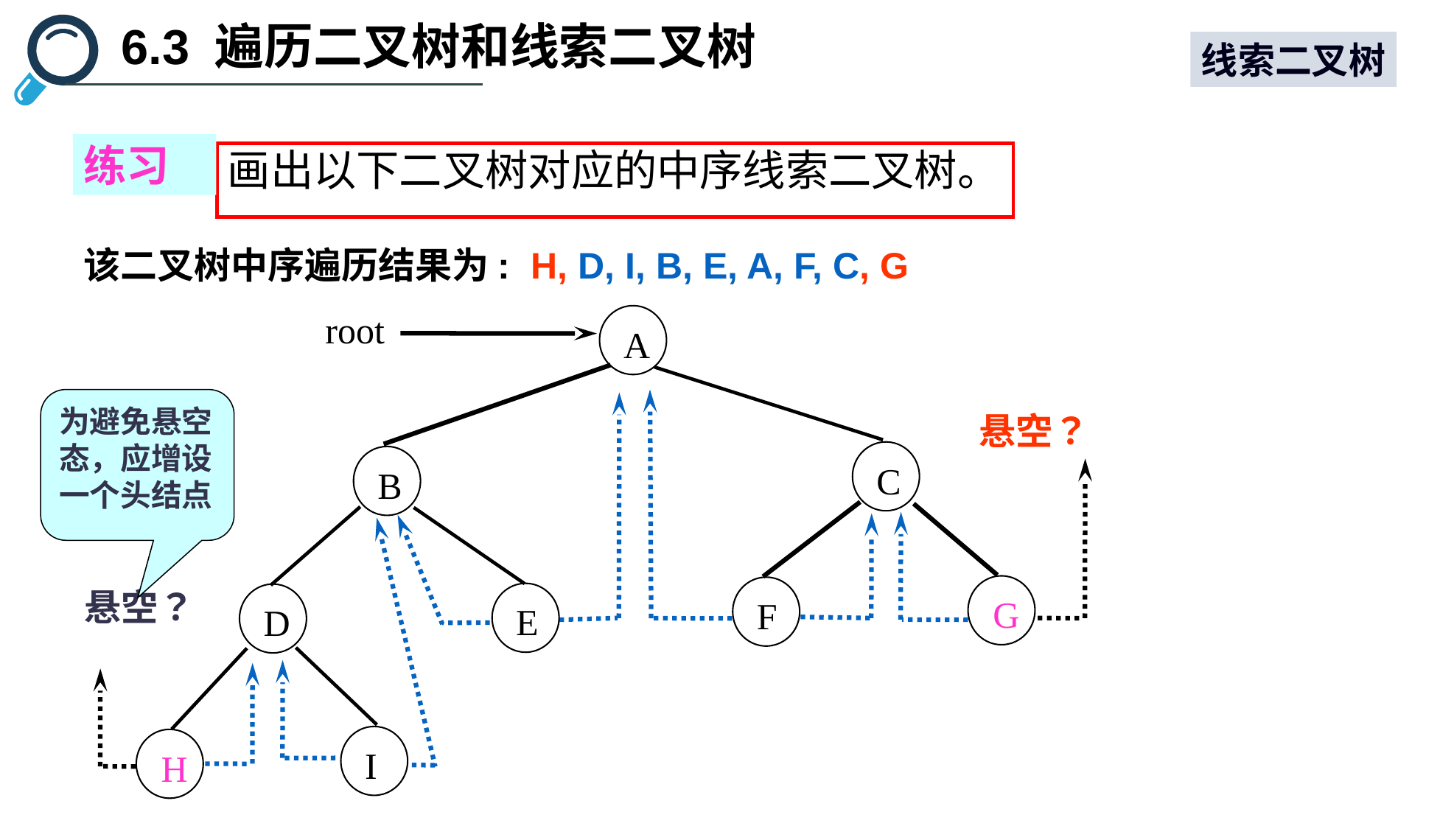

6.3 遍历二叉树和线索二叉树
线索二叉树
练习
画出以下二叉树对应的中序线索二叉树。
该二叉树中序遍历结果为:  H, D, I, B, E, A, F, C, G
root

A

C

B

G

F

E

D

I

H
为避免悬空态，应增设一个头结点

悬空？

悬空？